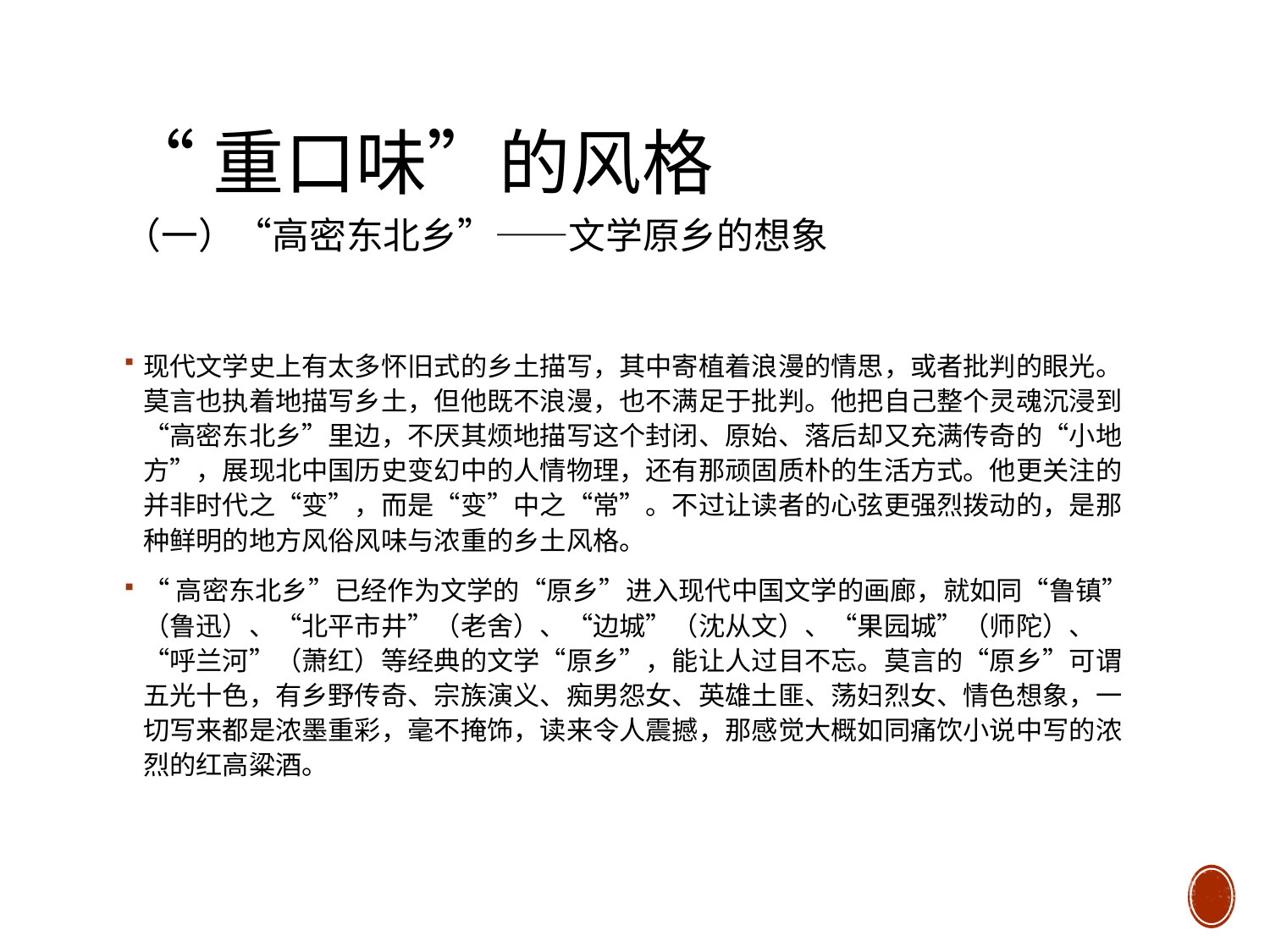

# “重口味”的风格 （一）“高密东北乡”——文学原乡的想象
现代文学史上有太多怀旧式的乡土描写，其中寄植着浪漫的情思，或者批判的眼光。莫言也执着地描写乡土，但他既不浪漫，也不满足于批判。他把自己整个灵魂沉浸到“高密东北乡”里边，不厌其烦地描写这个封闭、原始、落后却又充满传奇的“小地方”，展现北中国历史变幻中的人情物理，还有那顽固质朴的生活方式。他更关注的并非时代之“变”，而是“变”中之“常”。不过让读者的心弦更强烈拨动的，是那种鲜明的地方风俗风味与浓重的乡土风格。
“高密东北乡”已经作为文学的“原乡”进入现代中国文学的画廊，就如同“鲁镇”（鲁迅）、“北平市井”（老舍）、“边城”（沈从文）、“果园城”（师陀）、“呼兰河”（萧红）等经典的文学“原乡”，能让人过目不忘。莫言的“原乡”可谓五光十色，有乡野传奇、宗族演义、痴男怨女、英雄土匪、荡妇烈女、情色想象，一切写来都是浓墨重彩，毫不掩饰，读来令人震撼，那感觉大概如同痛饮小说中写的浓烈的红高粱酒。